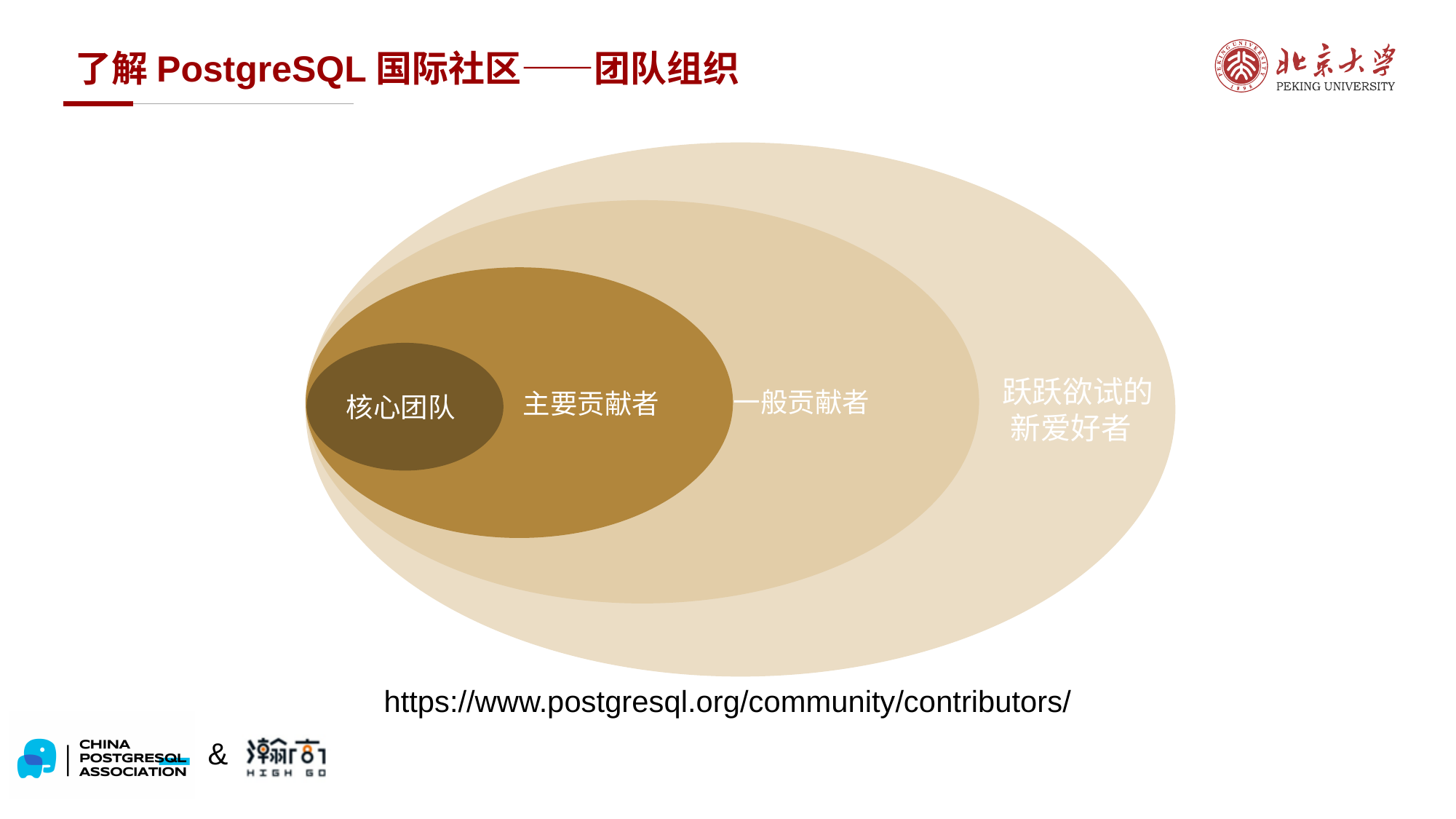

了解PostgreSQL国际社区——团队组织

一般贡献者
                  主要贡献者
核心团队
 跃跃欲试的
新爱好者
https://www.postgresql.org/community/contributors/